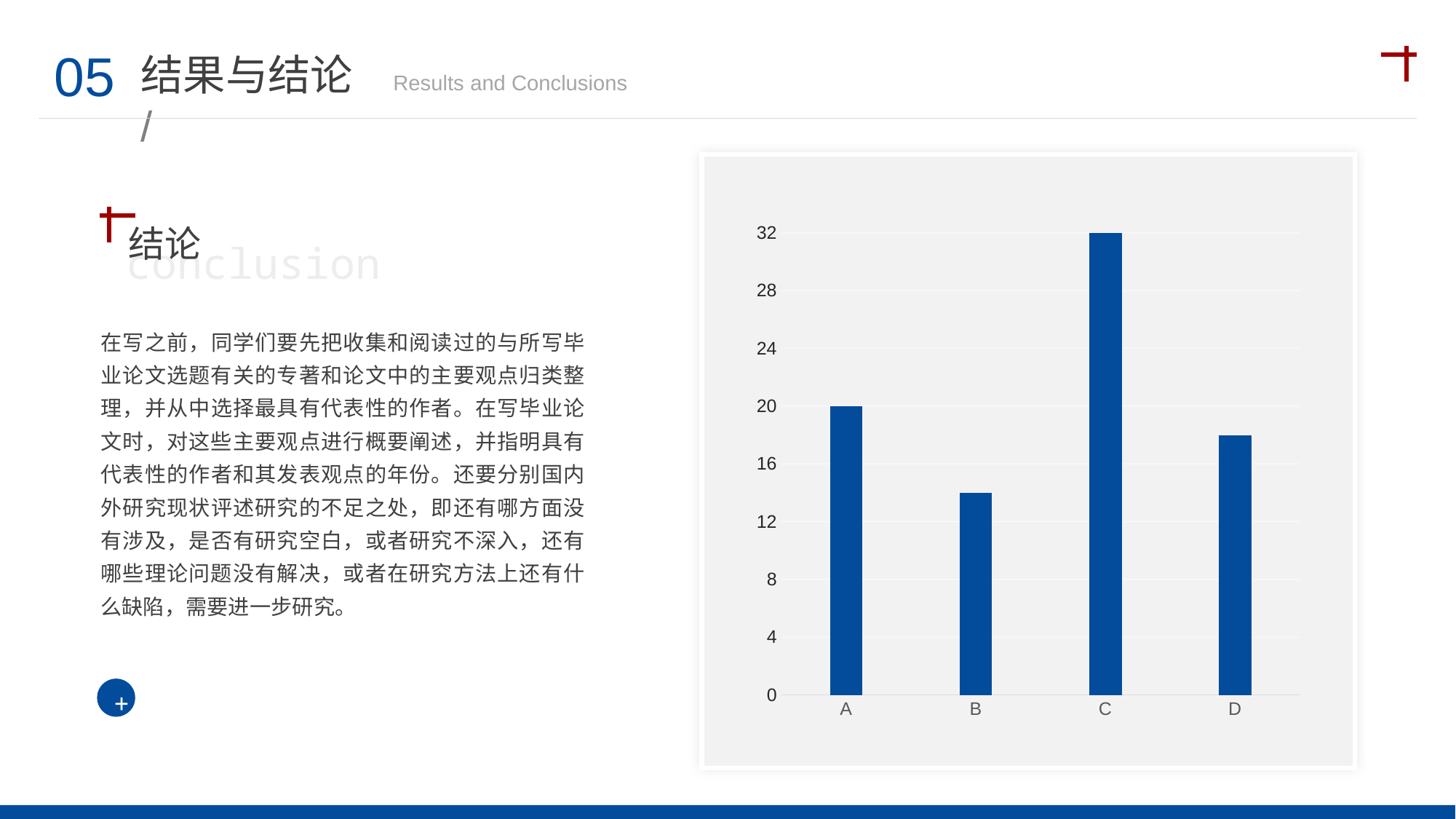

05
结果与结论 /
Results and Conclusions

### Chart

| Category | 系列 1 |
|---|---|
| A | 20.0 |
| B | 14.0 |
| C | 32.0 |
| D | 18.0 |
结论
conclusion
在写之前，同学们要先把收集和阅读过的与所写毕业论文选题有关的专著和论文中的主要观点归类整理，并从中选择最具有代表性的作者。在写毕业论文时，对这些主要观点进行概要阐述，并指明具有代表性的作者和其发表观点的年份。还要分别国内外研究现状评述研究的不足之处，即还有哪方面没有涉及，是否有研究空白，或者研究不深入，还有哪些理论问题没有解决，或者在研究方法上还有什么缺陷，需要进一步研究。
+